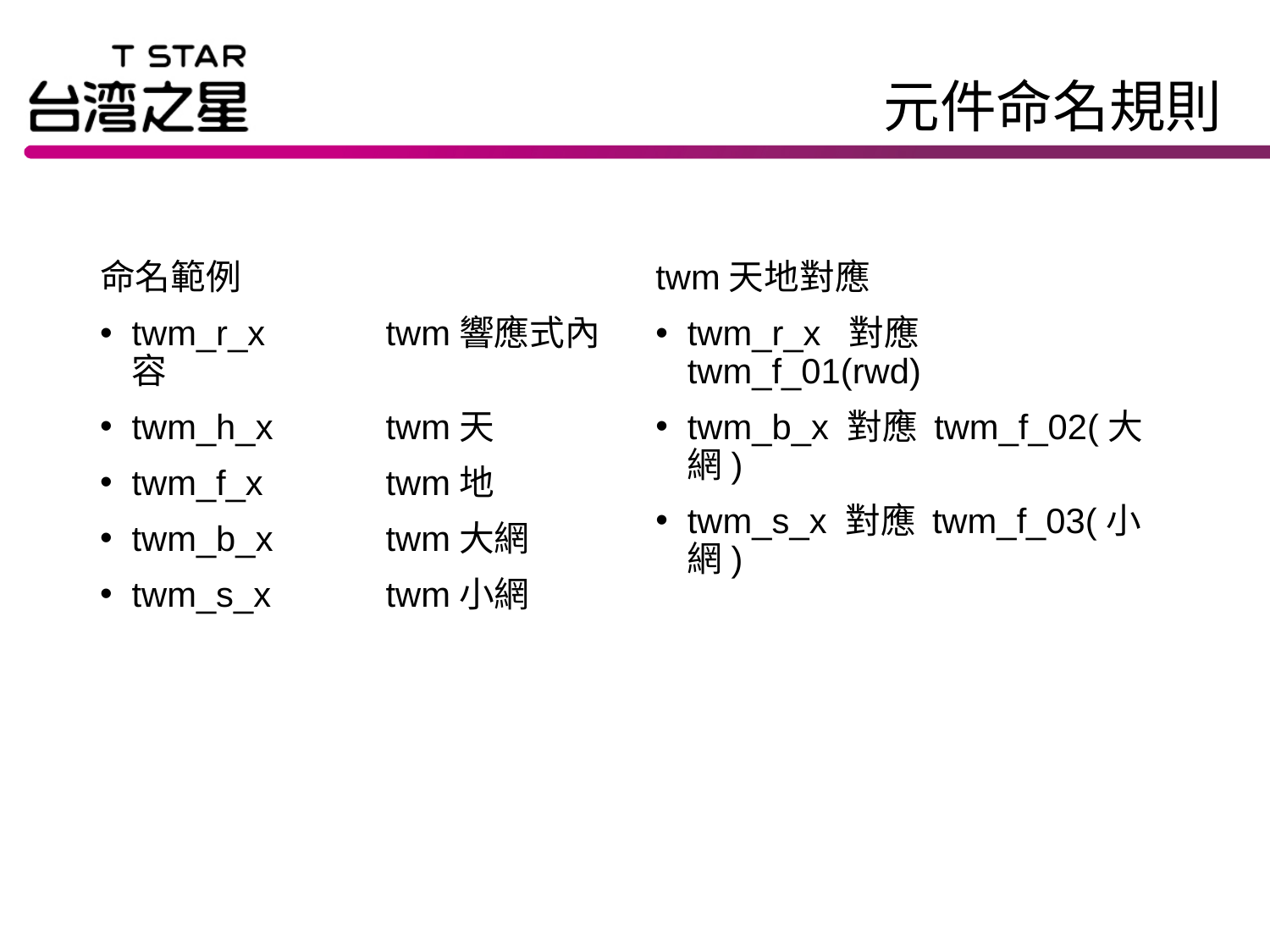

# 元件命名規則
命名範例
twm_r_x	twm響應式內容
twm_h_x	twm天
twm_f_x	twm地
twm_b_x	twm大網
twm_s_x	twm小網
twm天地對應
twm_r_x  對應 twm_f_01(rwd)
twm_b_x 對應 twm_f_02(大網)
twm_s_x 對應 twm_f_03(小網)